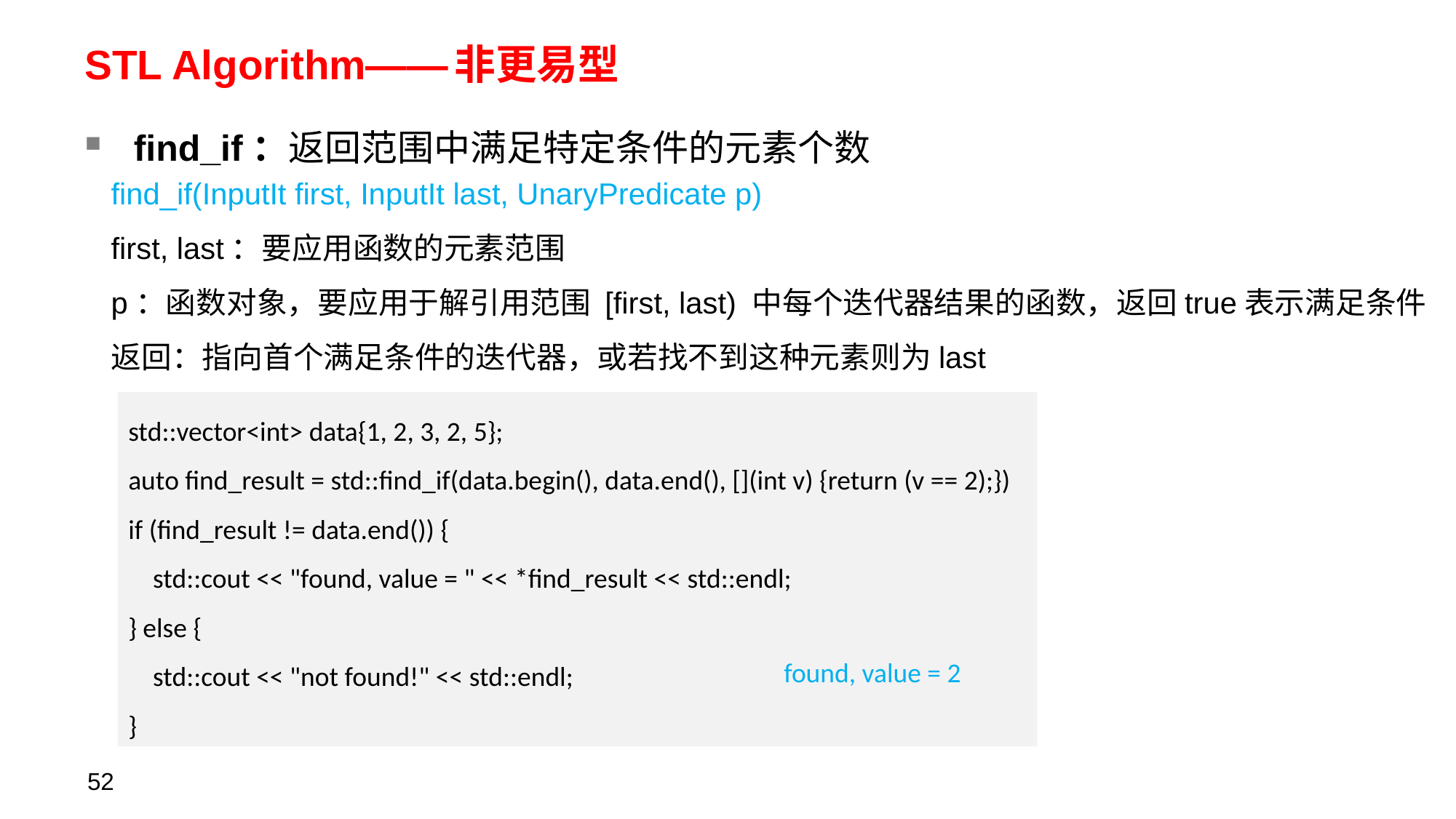

# STL Algorithm——非更易型
find_if：返回范围中满足特定条件的元素个数
find_if(InputIt first, InputIt last, UnaryPredicate p)
first, last：要应用函数的元素范围
p：函数对象，要应用于解引用范围 [first, last) 中每个迭代器结果的函数，返回true表示满足条件
返回：指向首个满足条件的迭代器，或若找不到这种元素则为last
std::vector<int> data{1, 2, 3, 2, 5};
auto find_result = std::find_if(data.begin(), data.end(), [](int v) {return (v == 2);})
if (find_result != data.end()) {
    std::cout << "found, value = " << *find_result << std::endl;
} else {
    std::cout << "not found!" << std::endl;
}
found, value = 2
52